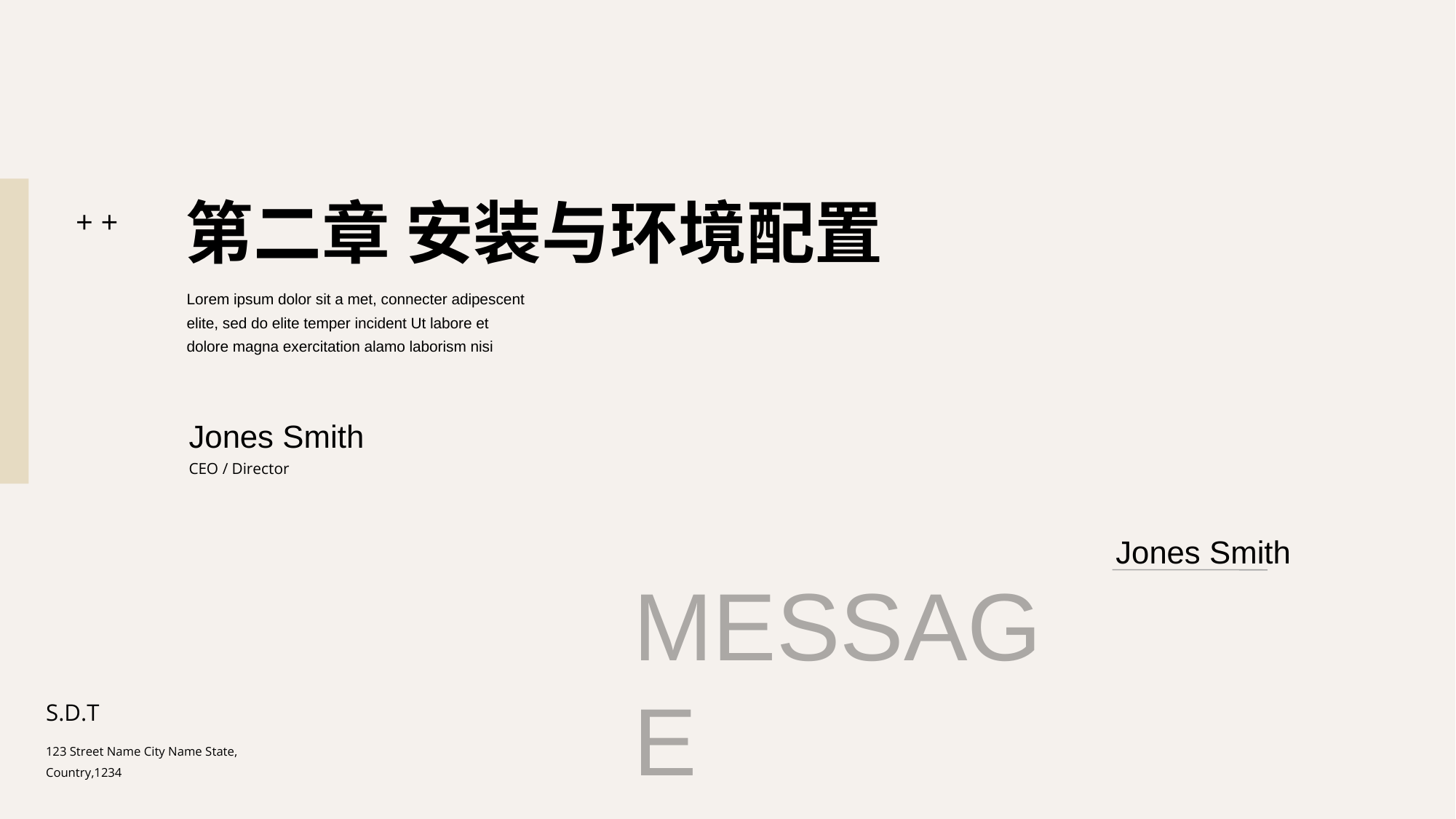

第二章 安装与环境配置
+ +
Lorem ipsum dolor sit a met, connecter adipescent elite, sed do elite temper incident Ut labore et dolore magna exercitation alamo laborism nisi

Jones Smith
CEO / Director
Jones Smith
MESSAGE
S.D.T
123 Street Name City Name State, Country,1234